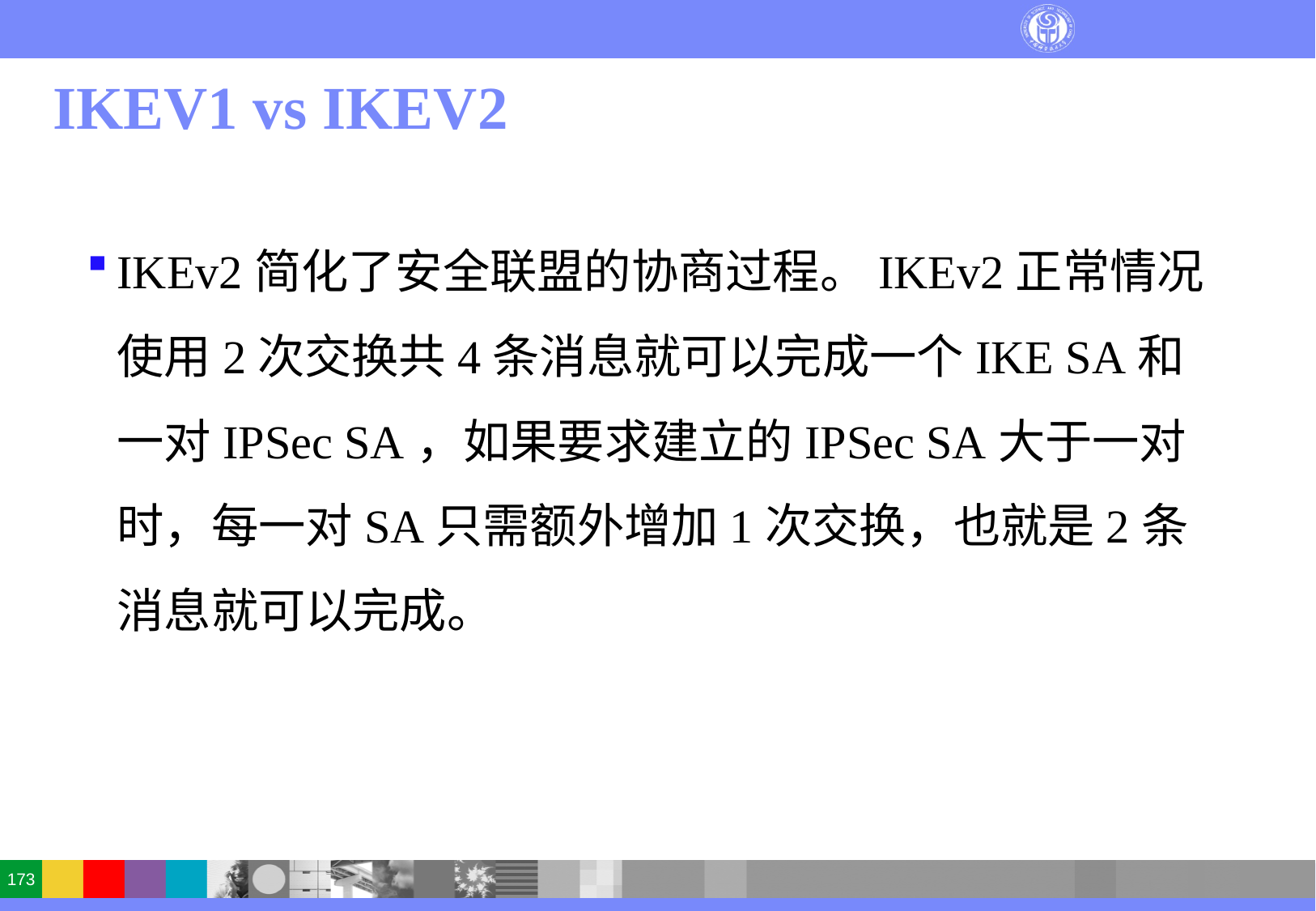

# IKEV1 vs IKEV2
IKEv2简化了安全联盟的协商过程。IKEv2正常情况使用2次交换共4条消息就可以完成一个IKE SA和一对IPSec SA，如果要求建立的IPSec SA大于一对时，每一对SA只需额外增加1次交换，也就是2条消息就可以完成。